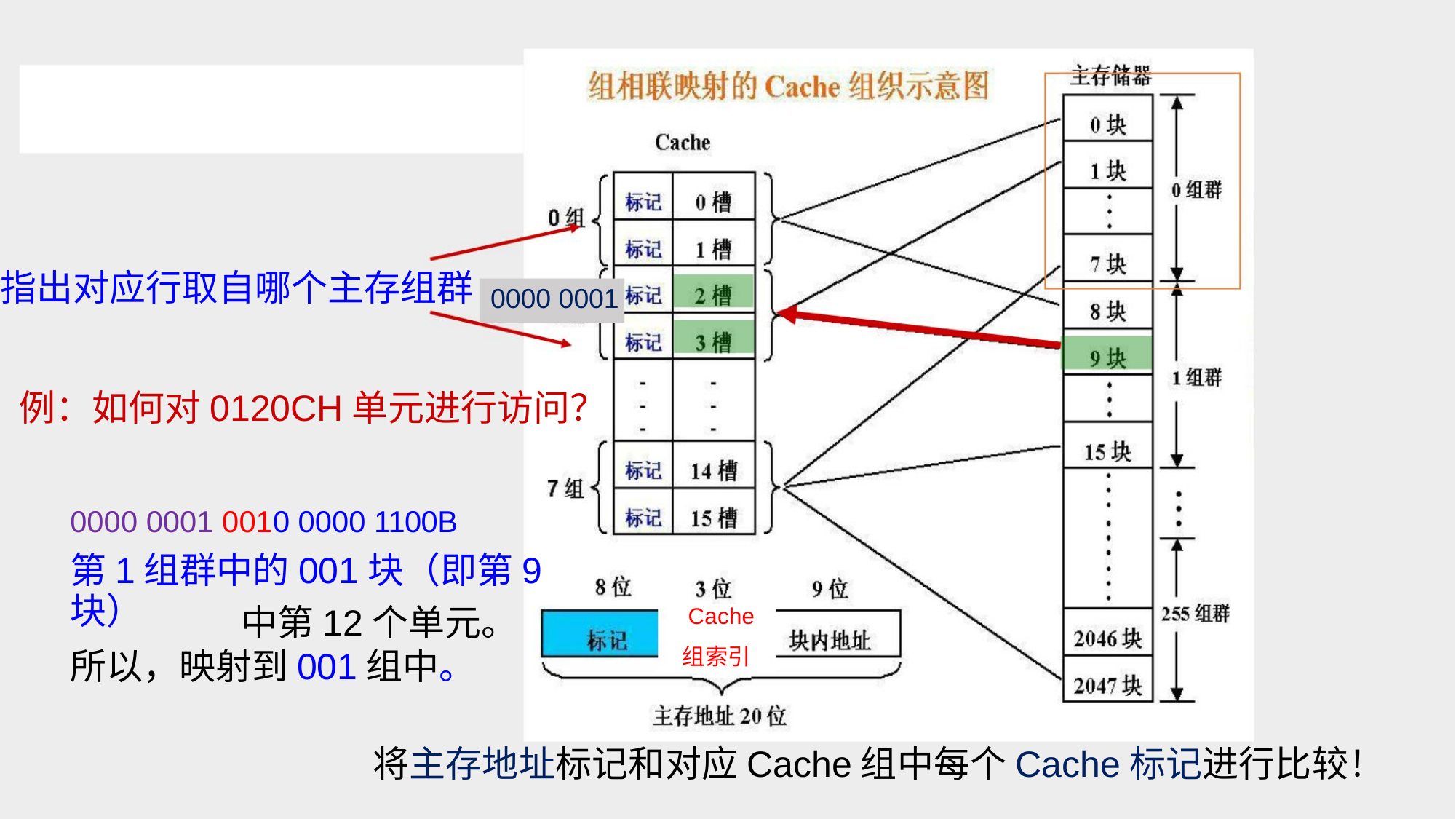

组相联映射
假定数据在主存和Cache间的传
送单位为512Ｂ
指出对应行取自哪个主存组群
0000 0001
例：如何对0120CH单元进行访问？
0000 0001 0010 0000 1100B
第1组群中的001块（即第9块）
中第12个单元。
Cache
所以，映射到001组中。
组索引
将主存地址标记和对应Cache组中每个Cache标记进行比较！